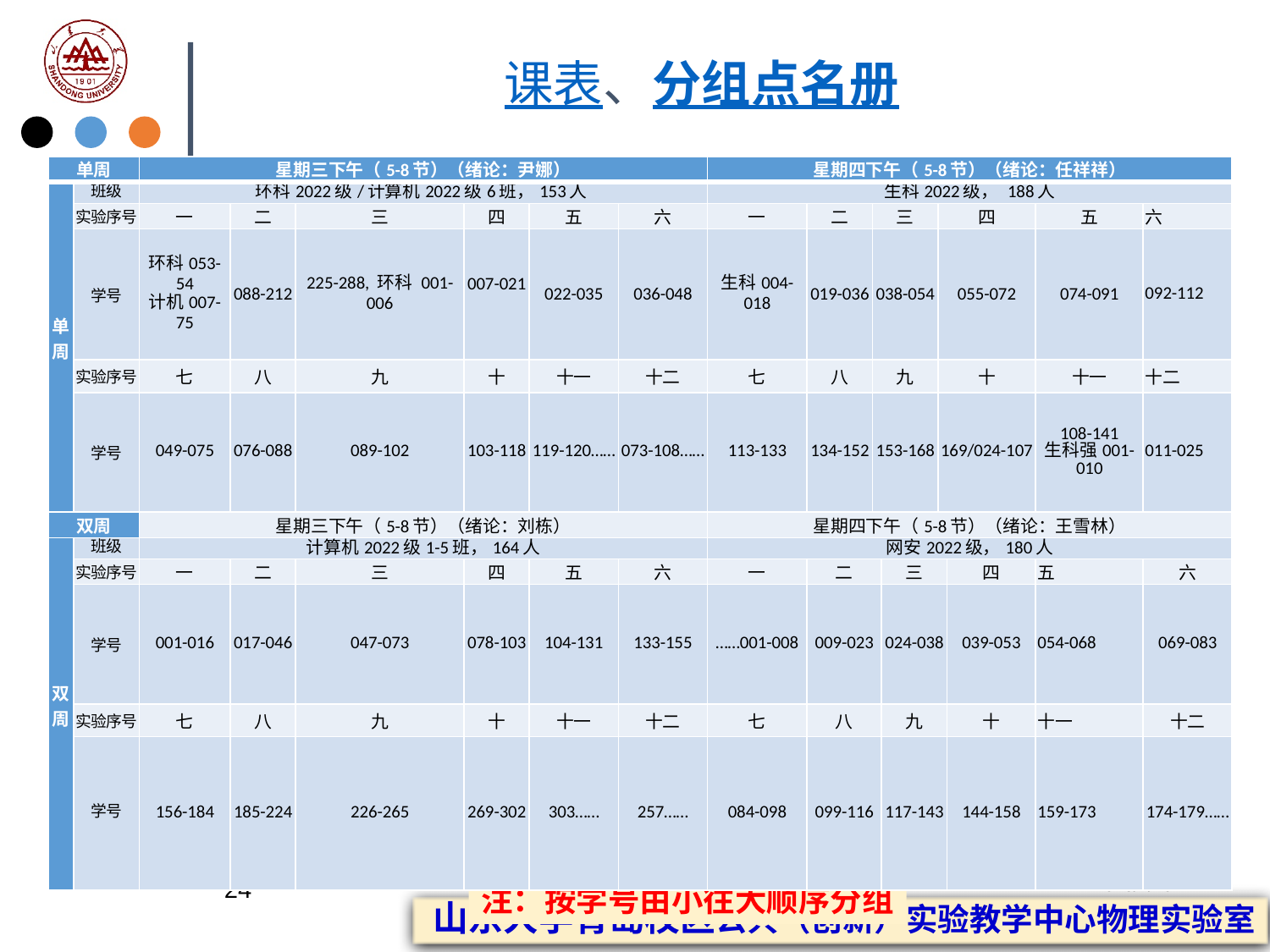

# 课表、分组点名册
| 单周 |  | 星期三下午（5-8节）（绪论：尹娜） |  |  |  |  |  | 星期四下午（5-8节）（绪论：任祥祥） |  |  |  |  |  |  |  |
| --- | --- | --- | --- | --- | --- | --- | --- | --- | --- | --- | --- | --- | --- | --- | --- |
| 单 周 | 班级 | 环科2022级/计算机2022级6班，153人 |  |  |  |  |  | 生科2022级， 188人 |  |  |  |  |  |  |  |
|  | 实验序号 | 一 | 二 | 三 | 四 | 五 | 六 | 一 | 二 | 三 |  | 四 |  | 五 | 六 |
|  | 学号 | 环科053-54 计机007-75 | 088-212 | 225-288, 环科 001-006 | 007-021 | 022-035 | 036-048 | 生科004-018 | 019-036 | 038-054 |  | 055-072 |  | 074-091 | 092-112 |
|  | 实验序号 | 七 | 八 | 九 | 十 | 十一 | 十二 | 七 | 八 | 九 |  | 十 |  | 十一 | 十二 |
|  | 学号 | 049-075 | 076-088 | 089-102 | 103-118 | 119-120…… | 073-108…… | 113-133 | 134-152 | 153-168 |  | 169/024-107 |  | 108-141 生科强001-010 | 011-025 |
| 双周 |  | 星期三下午（5-8节）（绪论：刘栋） |  |  |  |  |  | 星期四下午（5-8节）（绪论：王雪林） |  |  |  |  |  |  |  |
| 双 周 | 班级 | 计算机2022级1-5班，164人 |  |  |  |  |  | 网安2022级，180人 |  |  |  |  |  |  |  |
|  | 实验序号 | 一 | 二 | 三 | 四 | 五 | 六 | 一 | 二 |  | 三 |  | 四 | 五 | 六 |
|  | 学号 | 001-016 | 017-046 | 047-073 | 078-103 | 104-131 | 133-155 | ……001-008 | 009-023 |  | 024-038 |  | 039-053 | 054-068 | 069-083 |
|  | 实验序号 | 七 | 八 | 九 | 十 | 十一 | 十二 | 七 | 八 |  | 九 |  | 十 | 十一 | 十二 |
|  | 学号 | 156-184 | 185-224 | 226-265 | 269-302 | 303…… | 257…… | 084-098 | 099-116 |  | 117-143 |  | 144-158 | 159-173 | 174-179…… |
24
2023/2/20
注：按学号由小往大顺序分组